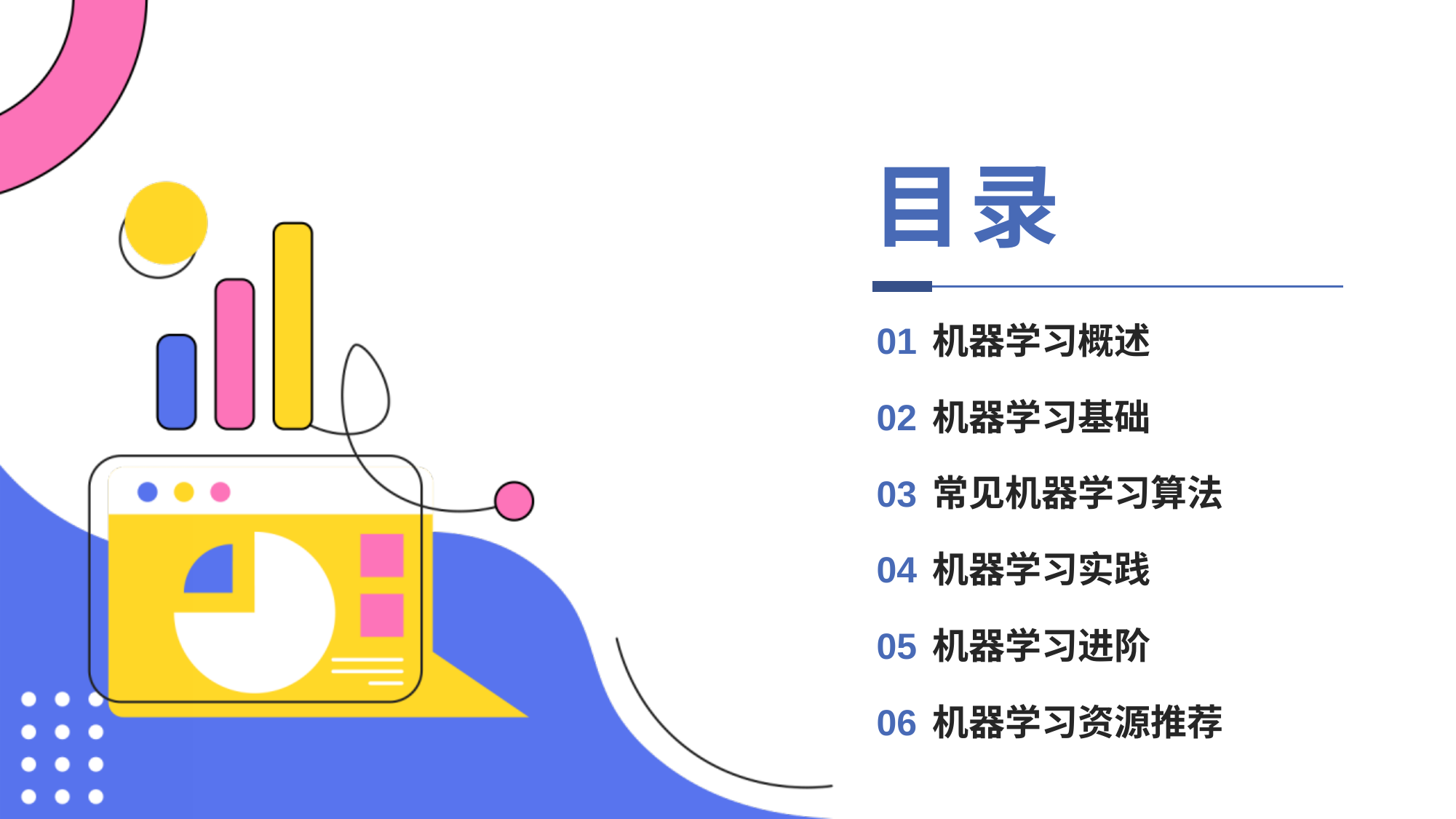

# 目录
01
机器学习概述
02
机器学习基础
03
常见机器学习算法
04
机器学习实践
05
机器学习进阶
06
机器学习资源推荐